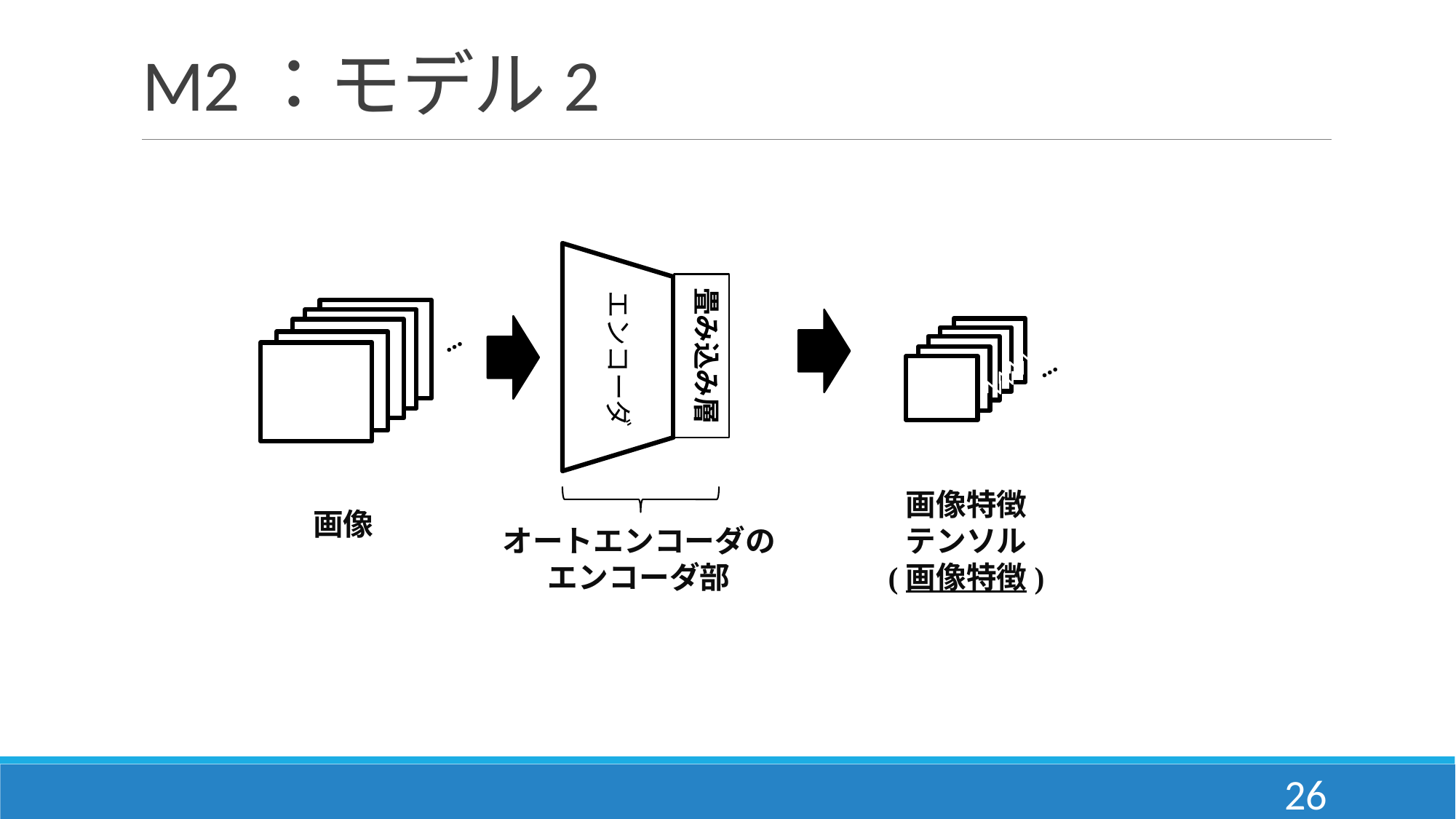

# M2：モデル2
畳み込み層
エンコーダ

…
ｚｚｚｚ

ｚｚｚｚ

ｚｚｚｚ

…
エンコーダ
ｚｚｚｚ
ｚｚｚｚ

画像特徴
テンソル
(画像特徴)
画像
オートエンコーダの
エンコーダ部
26